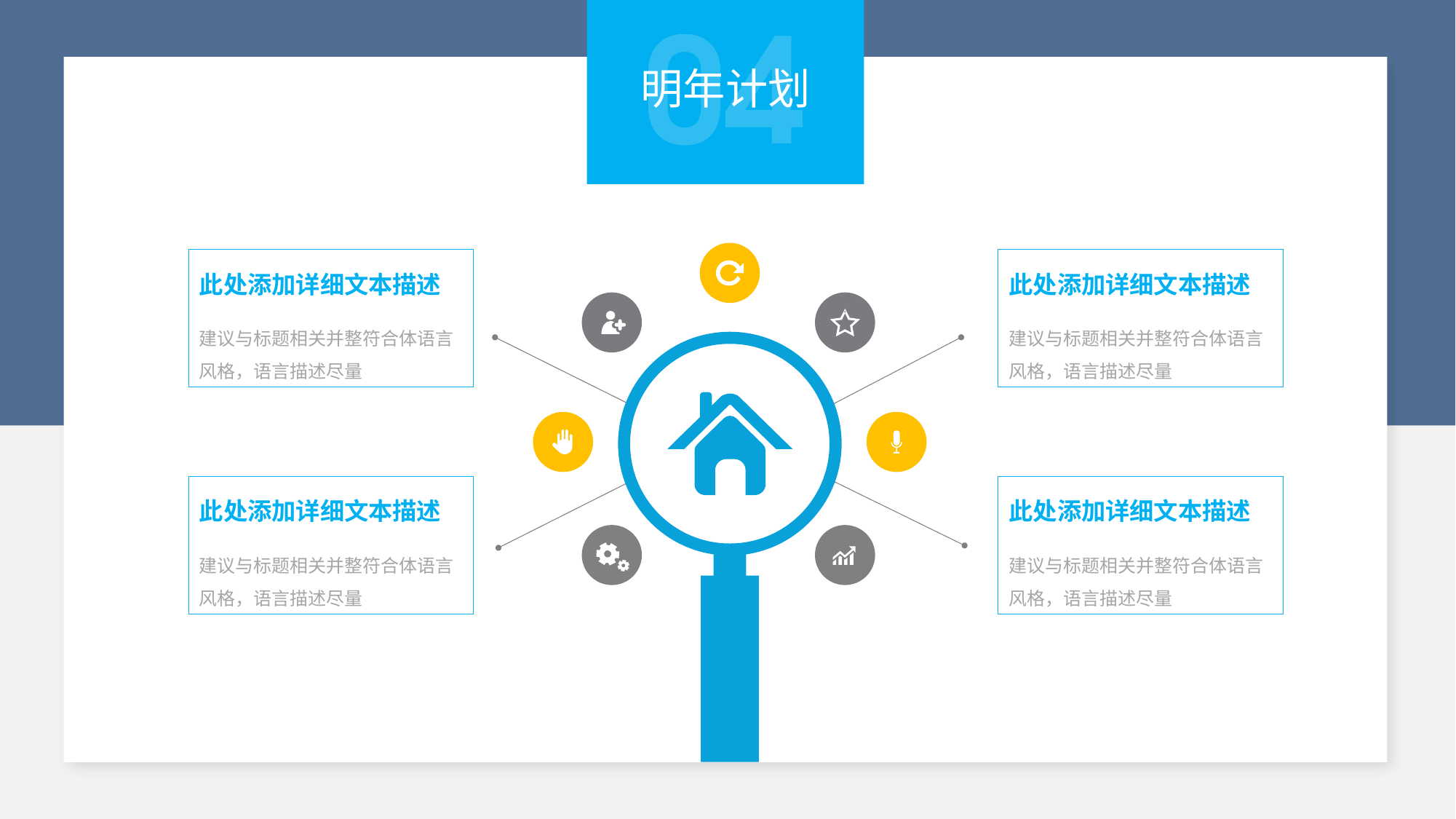

04
明年计划

此处添加详细文本描述
建议与标题相关并整符合体语言风格，语言描述尽量
此处添加详细文本描述
建议与标题相关并整符合体语言风格，语言描述尽量

此处添加详细文本描述
建议与标题相关并整符合体语言风格，语言描述尽量
此处添加详细文本描述
建议与标题相关并整符合体语言风格，语言描述尽量